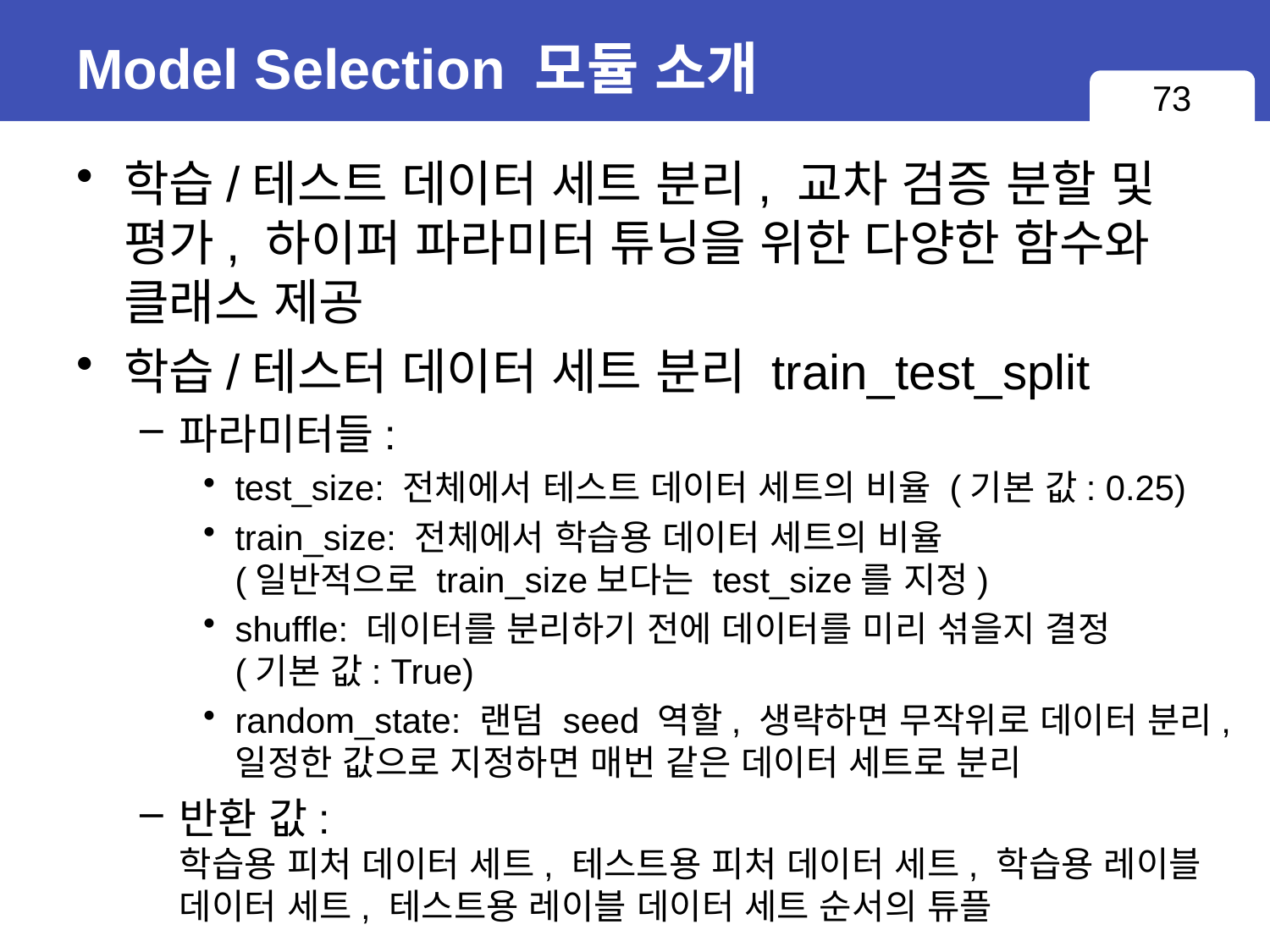

# Model Selection 모듈 소개
73
학습/테스트 데이터 세트 분리, 교차 검증 분할 및 평가, 하이퍼 파라미터 튜닝을 위한 다양한 함수와 클래스 제공
학습/테스터 데이터 세트 분리 train_test_split
파라미터들:
test_size: 전체에서 테스트 데이터 세트의 비율 (기본 값: 0.25)
train_size: 전체에서 학습용 데이터 세트의 비율
(일반적으로 train_size보다는 test_size를 지정)
shuffle: 데이터를 분리하기 전에 데이터를 미리 섞을지 결정
(기본 값: True)
random_state: 랜덤 seed 역할, 생략하면 무작위로 데이터 분리,
일정한 값으로 지정하면 매번 같은 데이터 세트로 분리
반환 값:
학습용 피처 데이터 세트, 테스트용 피처 데이터 세트, 학습용 레이블 데이터 세트, 테스트용 레이블 데이터 세트 순서의 튜플